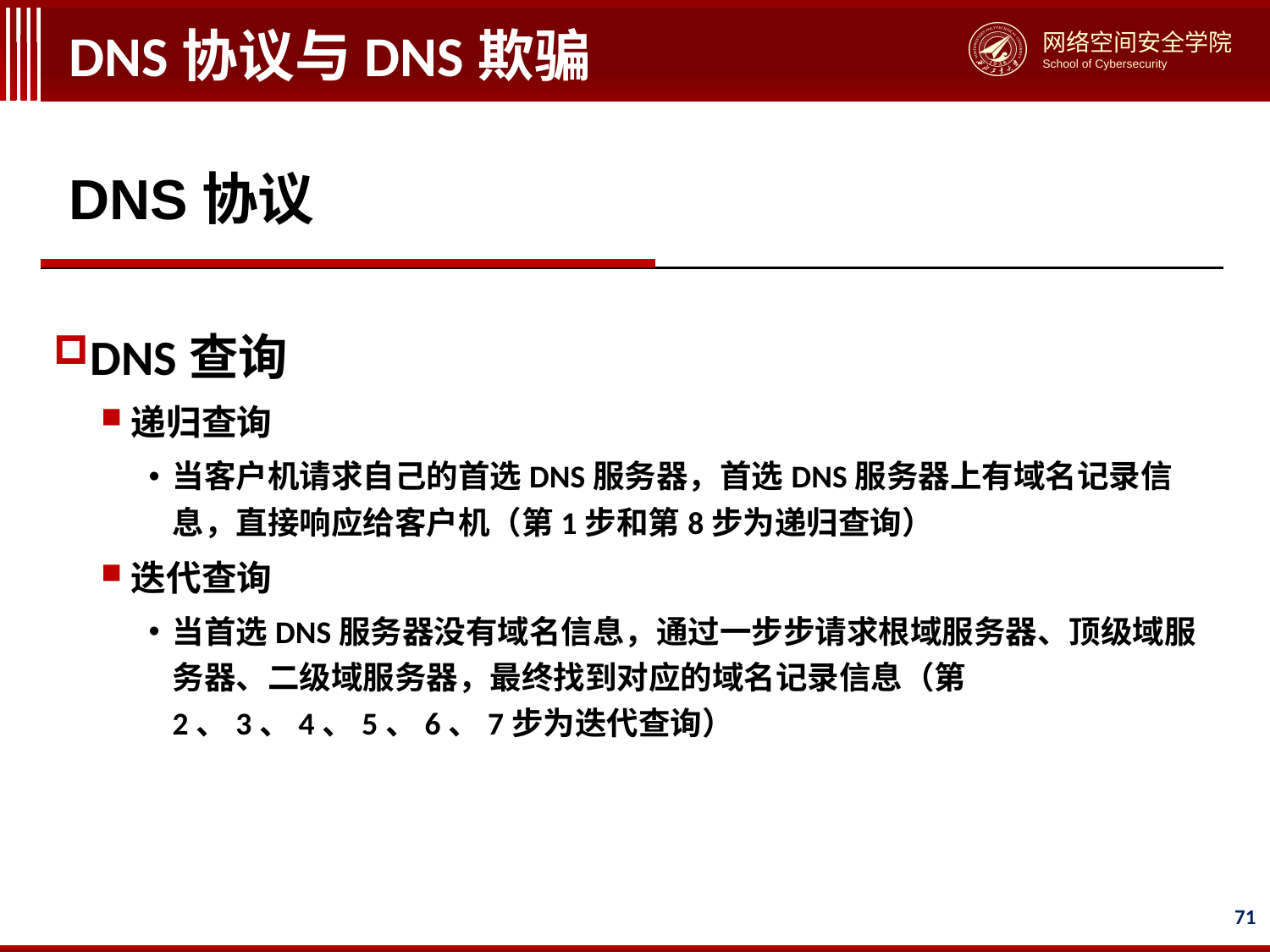

# DNS协议与DNS欺骗
DNS协议
DNS查询
递归查询
当客户机请求自己的首选DNS服务器，首选DNS服务器上有域名记录信息，直接响应给客户机（第1步和第8步为递归查询）
迭代查询
当首选DNS服务器没有域名信息，通过一步步请求根域服务器、顶级域服务器、二级域服务器，最终找到对应的域名记录信息（第2、3、4、5、6、7步为迭代查询）